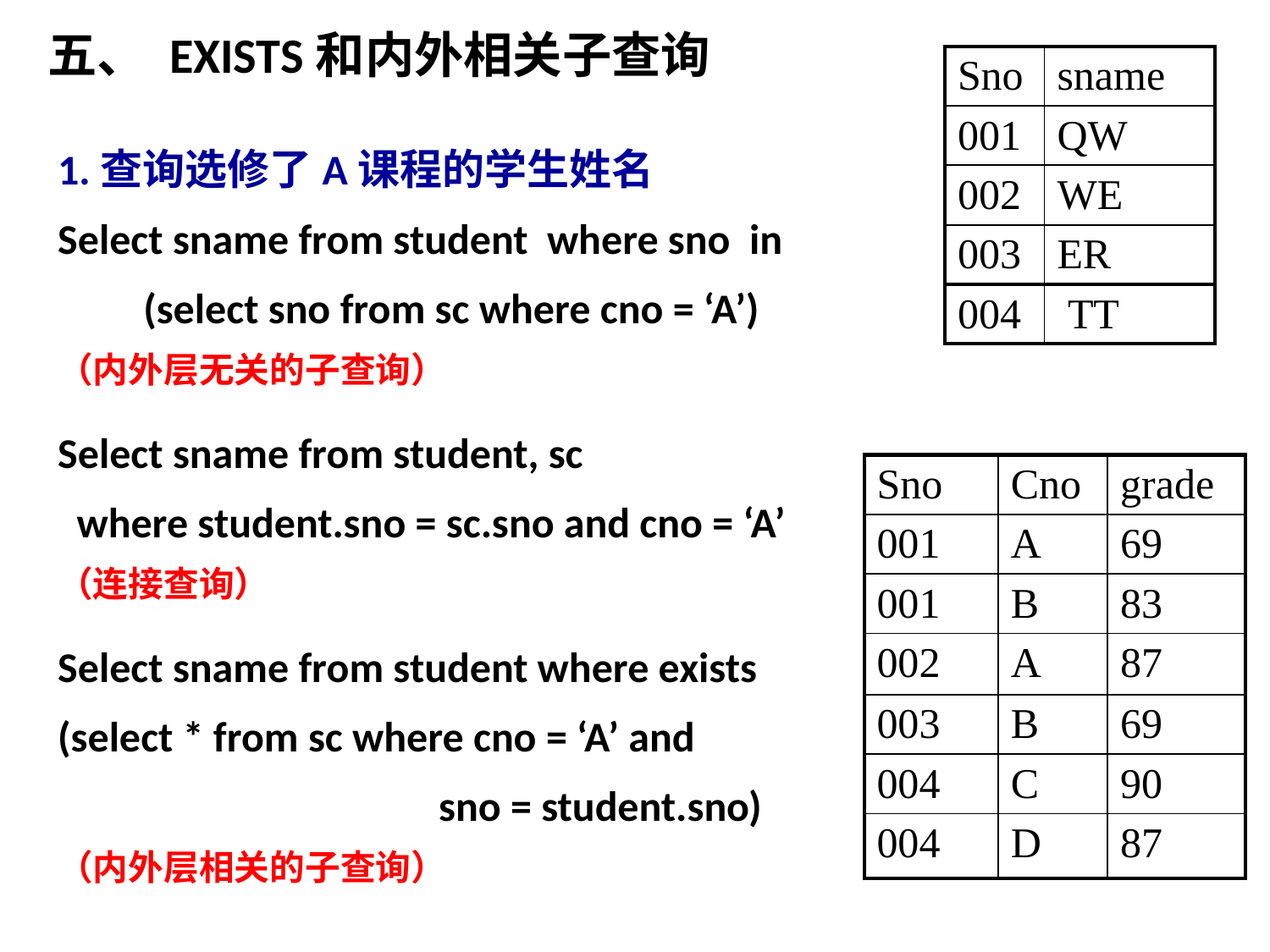

# 五、 EXISTS和内外相关子查询
| Sno | sname |
| --- | --- |
| 001 | QW |
| 002 | WE |
| 003 | ER |
| 004 | TT |
1.查询选修了A课程的学生姓名
Select sname from student  where sno  in
	    (select sno from sc where cno = ‘A’)
（内外层无关的子查询）
Select sname from student, sc
  where student.sno = sc.sno and cno = ‘A’
（连接查询）
Select sname from student where exists
(select * from sc where cno = ‘A’ and
                                        sno = student.sno)
（内外层相关的子查询）
| Sno | Cno | grade |
| --- | --- | --- |
| 001 | A | 69 |
| 001 | B | 83 |
| 002 | A | 87 |
| 003 | B | 69 |
| 004 | C | 90 |
| 004 | D | 87 |